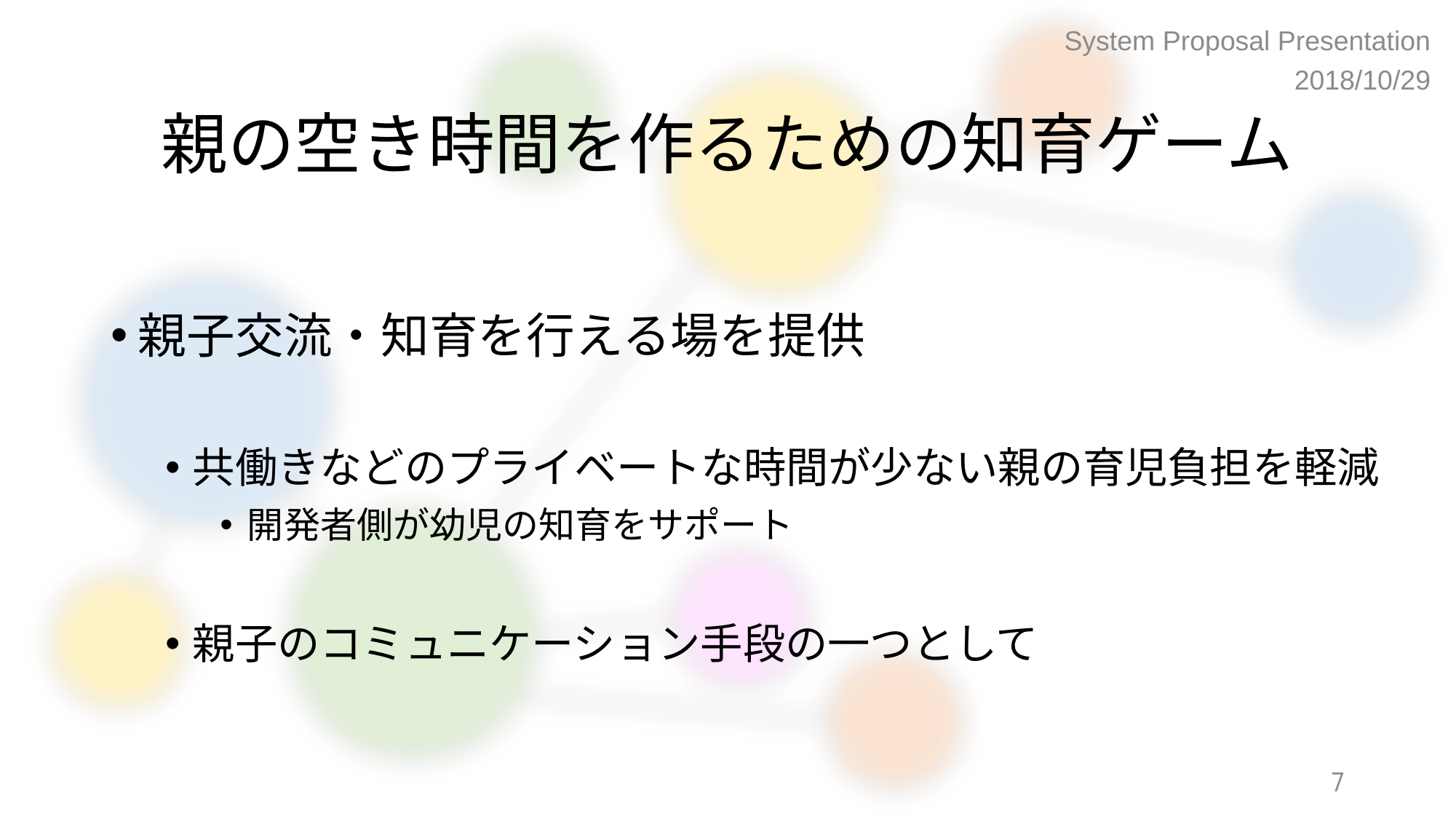

System Proposal Presentation
2018/10/29
# 親の空き時間を作るための知育ゲーム

親子交流・知育を行える場を提供

共働きなどのプライベートな時間が少ない親の育児負担を軽減
開発者側が幼児の知育をサポート

親子のコミュニケーション手段の一つとして

7